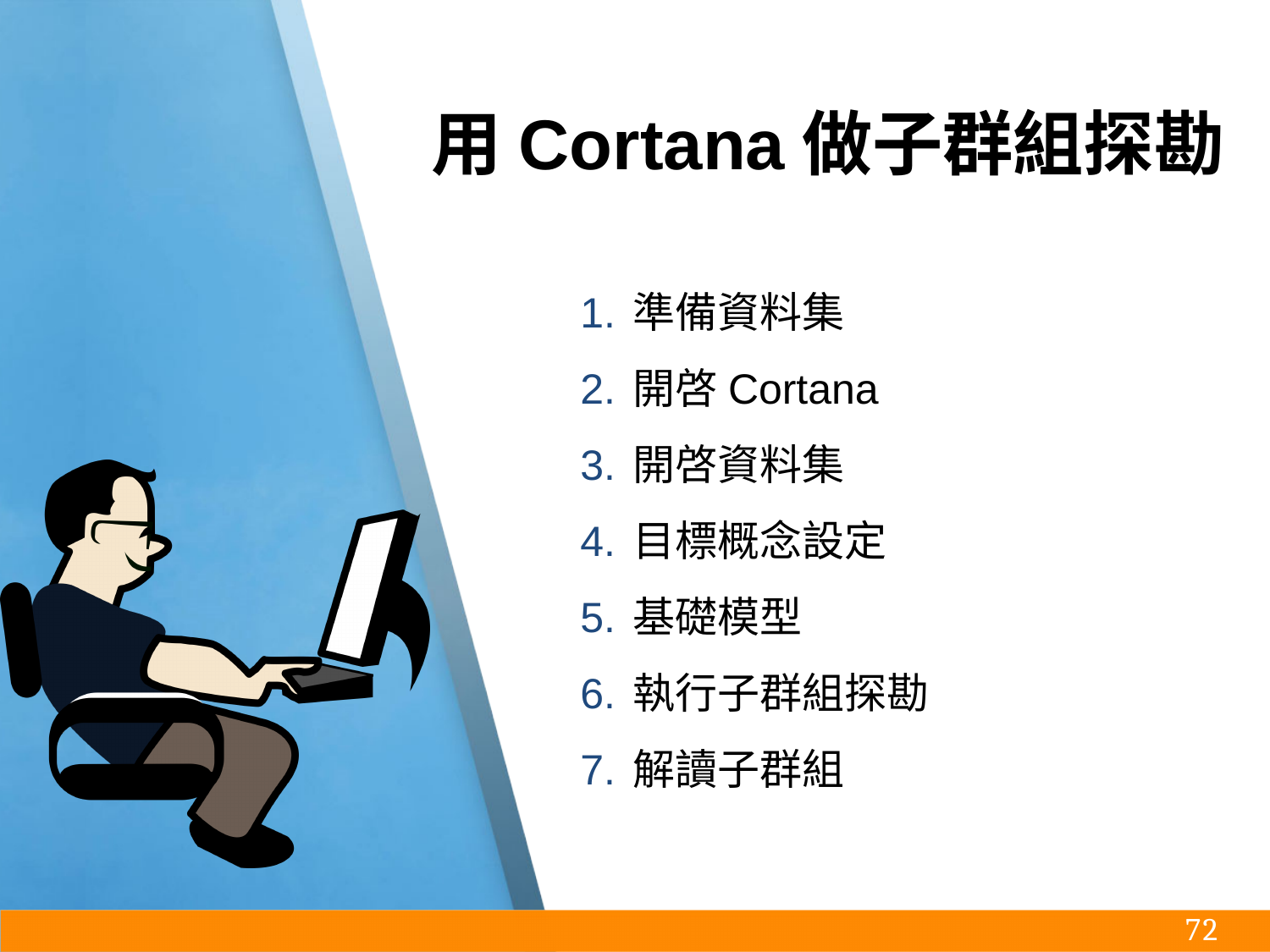

# 用Cortana做子群組探勘
準備資料集
開啓Cortana
開啓資料集
目標概念設定
基礎模型
執行子群組探勘
解讀子群組
72